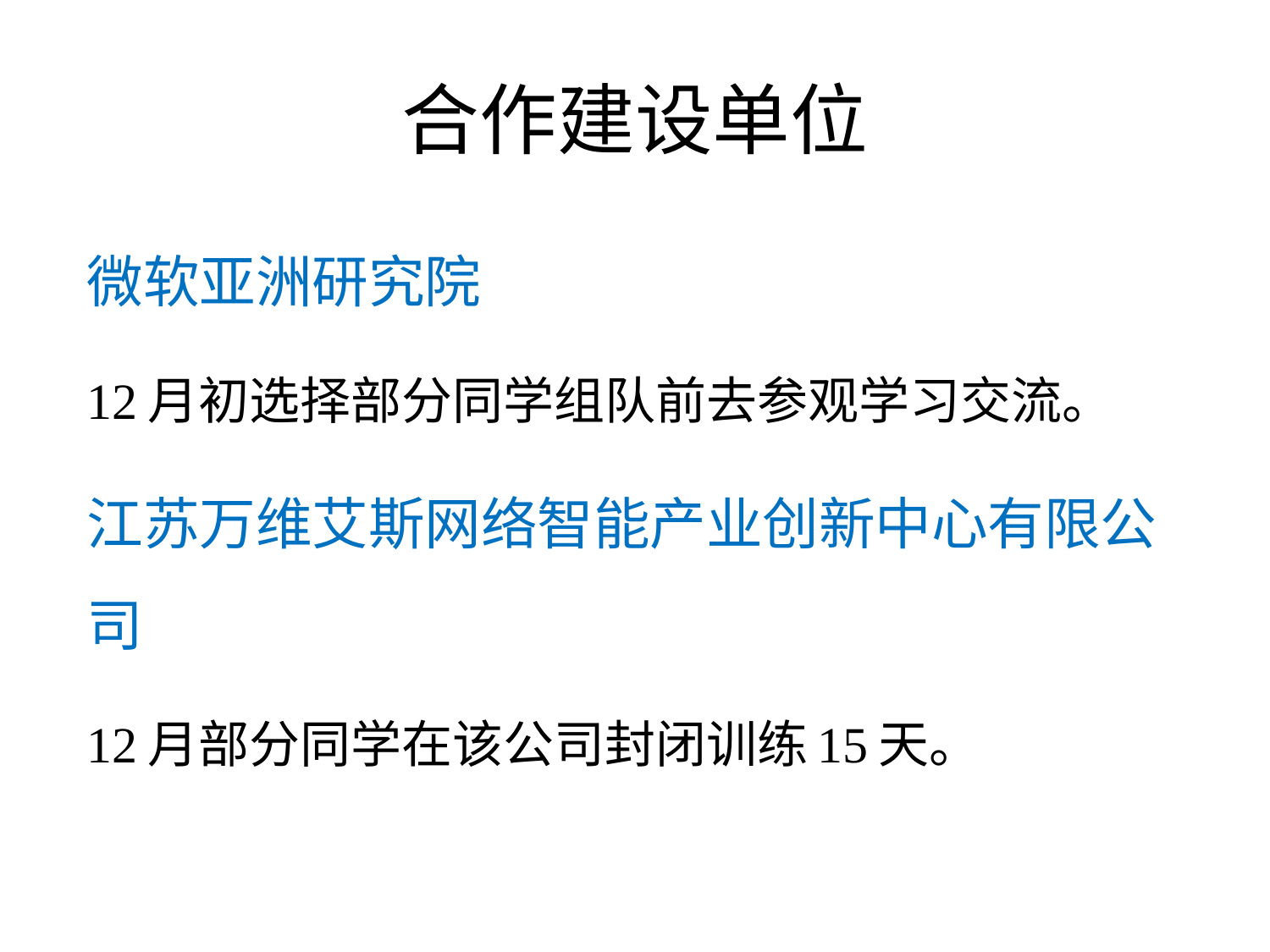

# 合作建设单位
微软亚洲研究院
12月初选择部分同学组队前去参观学习交流。
江苏万维艾斯网络智能产业创新中心有限公司
12月部分同学在该公司封闭训练15天。